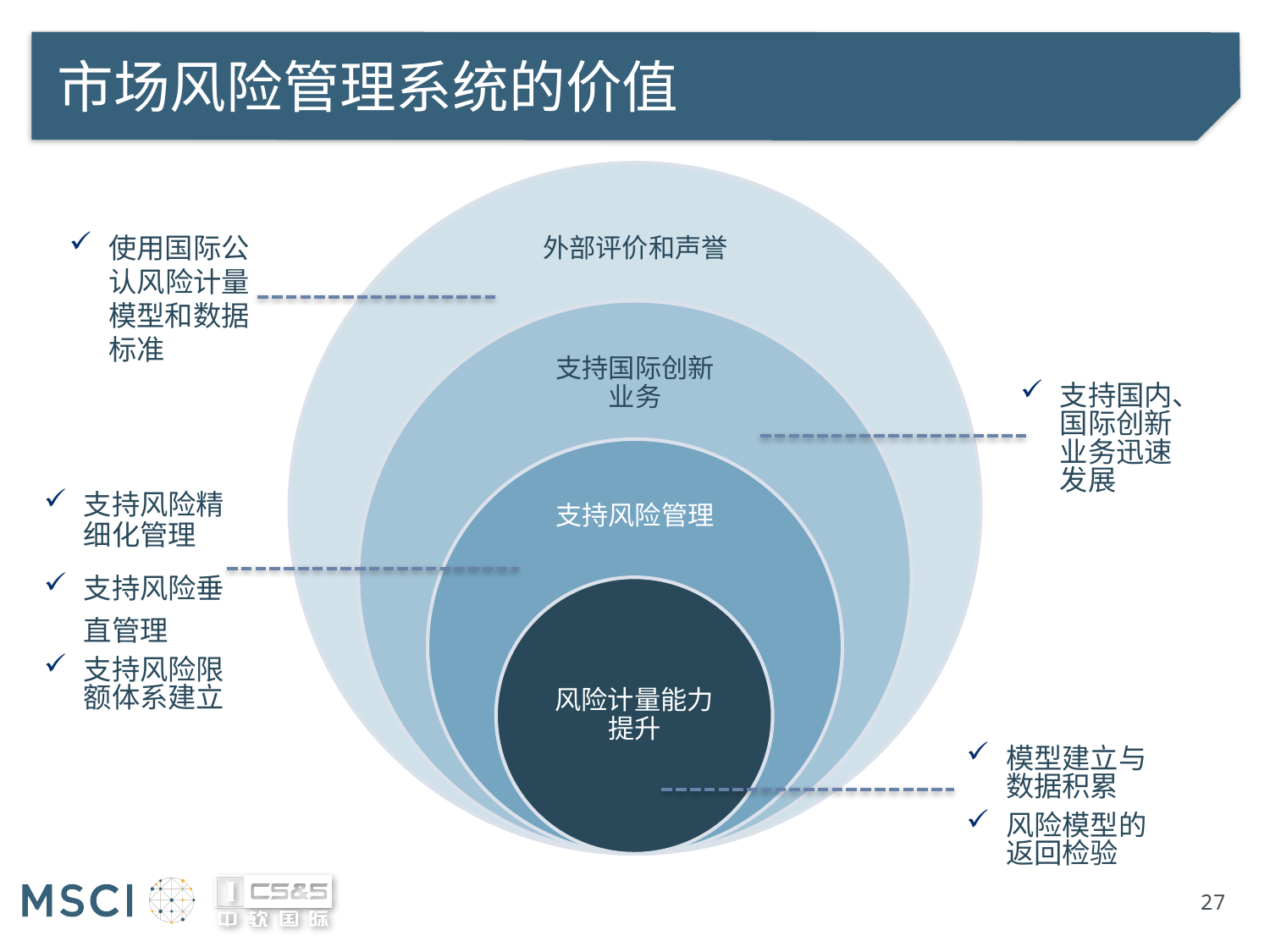

# 市场风险管理系统的价值

外部评价和声誉
使用国际公认风险计量模型和数据标准

支持国际创新业务
支持国内、国际创新业务迅速发展

支持风险管理
支持风险精细化管理
支持风险垂直管理
支持风险限额体系建立

风险计量能力提升

模型建立与数据积累
风险模型的返回检验
27